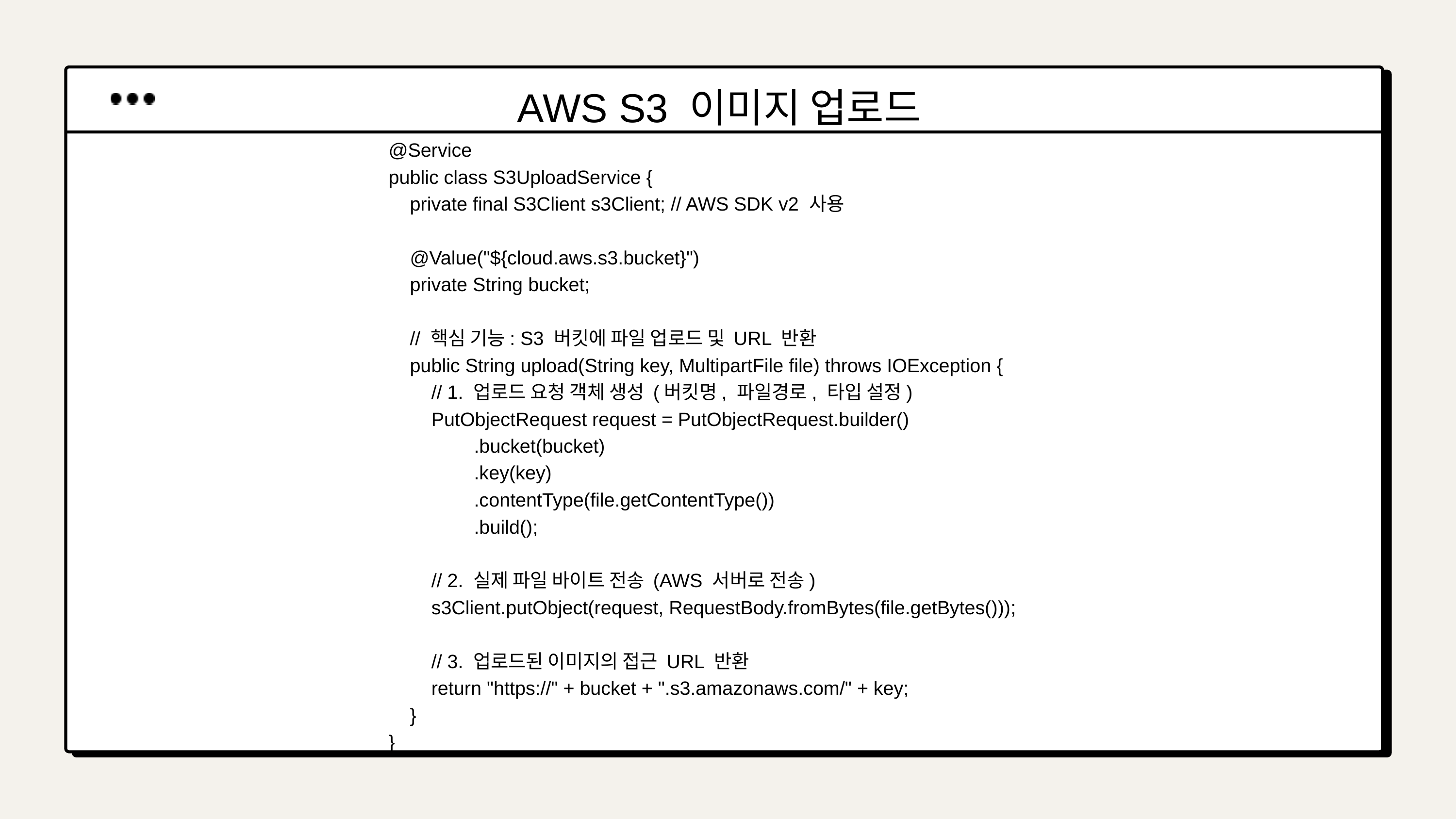

AWS S3 이미지 업로드

@Service
public class S3UploadService {
    private final S3Client s3Client; // AWS SDK v2 사용

    @Value("${cloud.aws.s3.bucket}")
    private String bucket;

    // 핵심 기능: S3 버킷에 파일 업로드 및 URL 반환
    public String upload(String key, MultipartFile file) throws IOException {
        // 1. 업로드 요청 객체 생성 (버킷명, 파일경로, 타입 설정)
        PutObjectRequest request = PutObjectRequest.builder()
                .bucket(bucket)
                .key(key)
                .contentType(file.getContentType())
                .build();

        // 2. 실제 파일 바이트 전송 (AWS 서버로 전송)
        s3Client.putObject(request, RequestBody.fromBytes(file.getBytes()));

        // 3. 업로드된 이미지의 접근 URL 반환
        return "https://" + bucket + ".s3.amazonaws.com/" + key;
    }
}